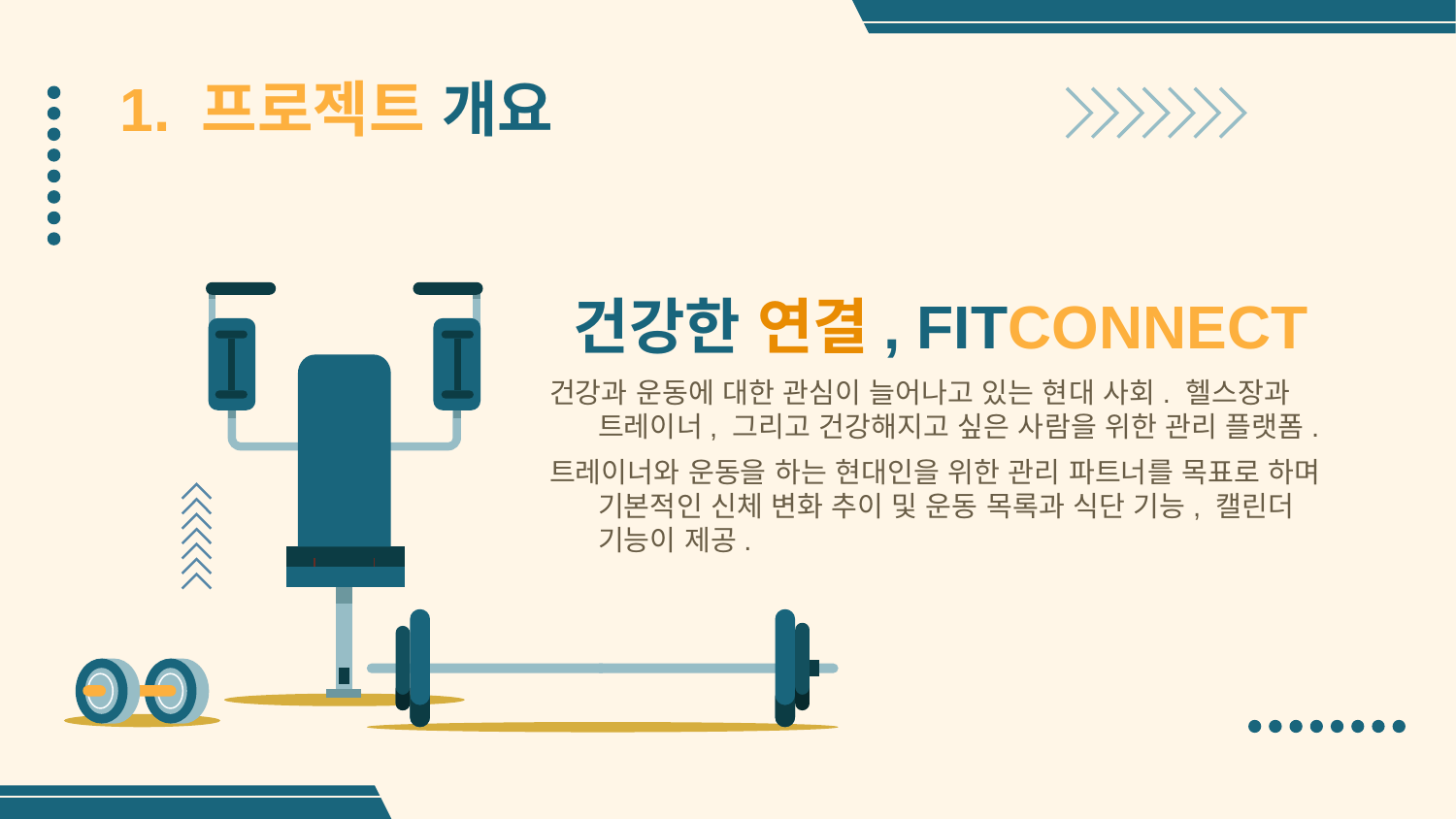

1. 프로젝트 개요

# 건강한 연결, FITCONNECT

건강과 운동에 대한 관심이 늘어나고 있는 현대 사회. 헬스장과 트레이너, 그리고 건강해지고 싶은 사람을 위한 관리 플랫폼.
트레이너와 운동을 하는 현대인을 위한 관리 파트너를 목표로 하며 기본적인 신체 변화 추이 및 운동 목록과 식단 기능, 캘린더 기능이 제공.